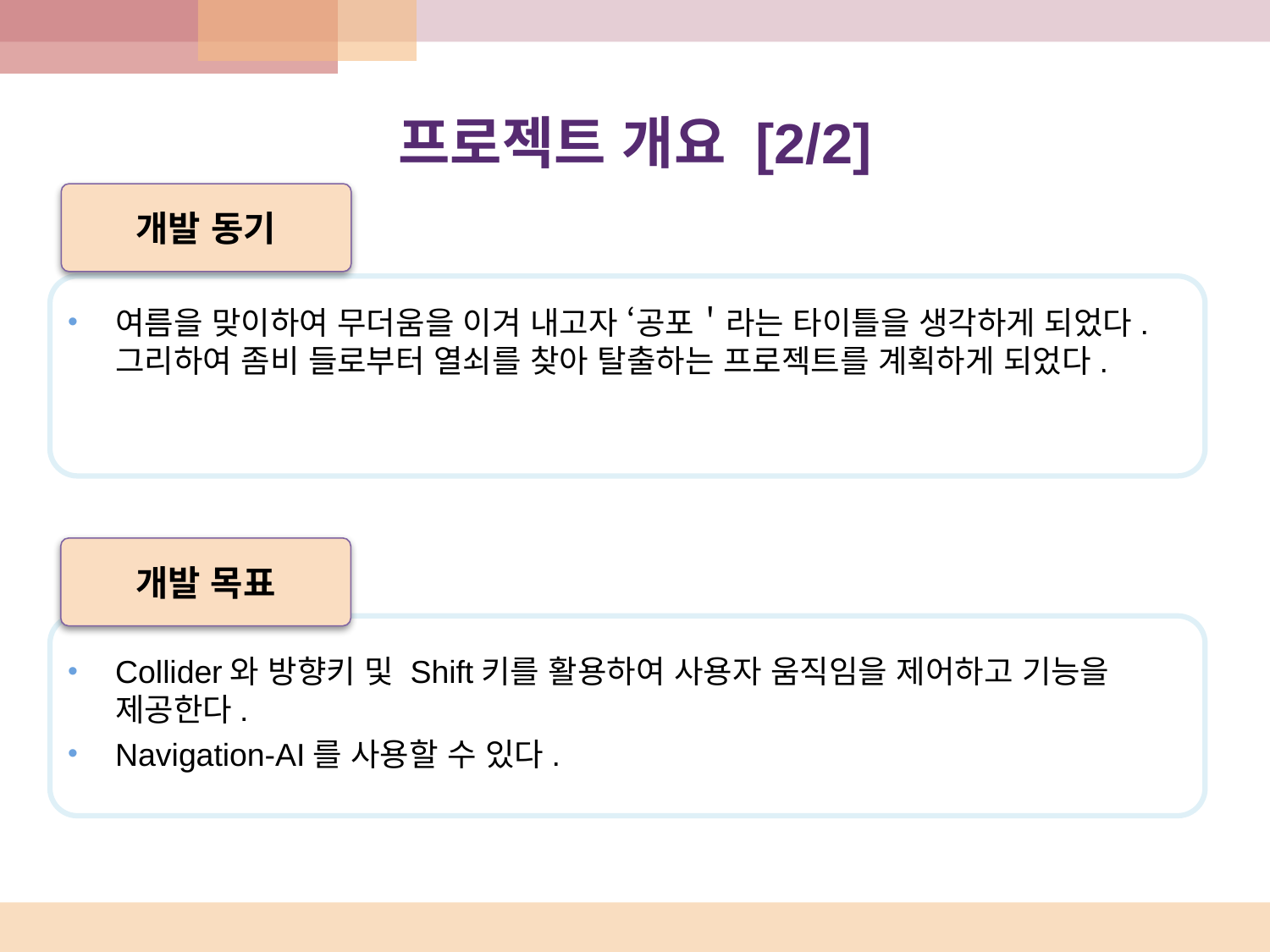

# 프로젝트 개요 [2/2]
개발 동기

여름을 맞이하여 무더움을 이겨 내고자 ‘공포＇라는 타이틀을 생각하게 되었다. 그리하여 좀비 들로부터 열쇠를 찾아 탈출하는 프로젝트를 계획하게 되었다.

Collider와 방향키 및 Shift키를 활용하여 사용자 움직임을 제어하고 기능을 제공한다.
Navigation-AI를 사용할 수 있다.

개발 목표